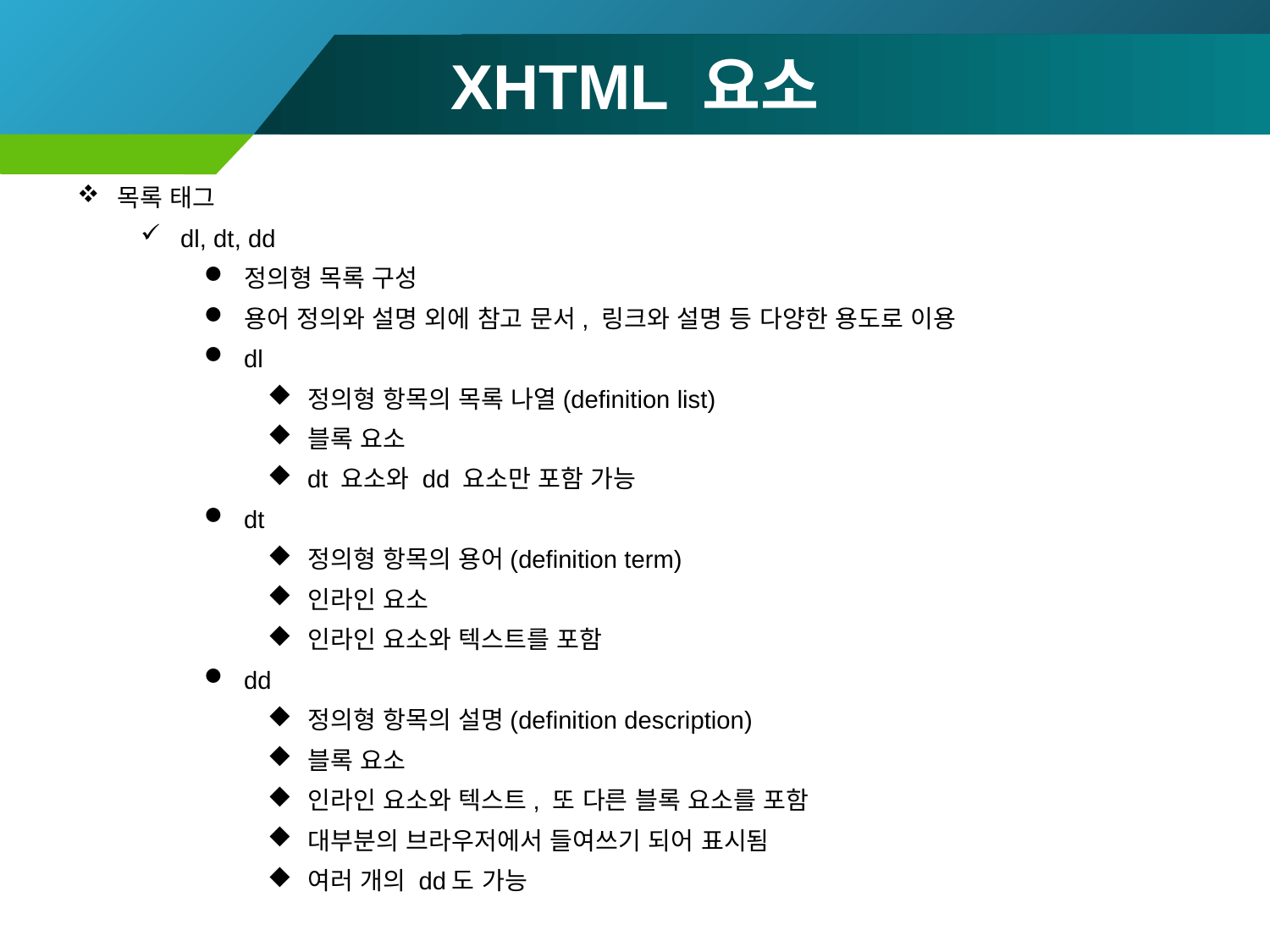

# XHTML 요소
목록 태그
dl, dt, dd
정의형 목록 구성
용어 정의와 설명 외에 참고 문서, 링크와 설명 등 다양한 용도로 이용
dl
정의형 항목의 목록 나열(definition list)
블록 요소
dt 요소와 dd 요소만 포함 가능
dt
정의형 항목의 용어(definition term)
인라인 요소
인라인 요소와 텍스트를 포함
dd
정의형 항목의 설명(definition description)
블록 요소
인라인 요소와 텍스트, 또 다른 블록 요소를 포함
대부분의 브라우저에서 들여쓰기 되어 표시됨
여러 개의 dd도 가능
60